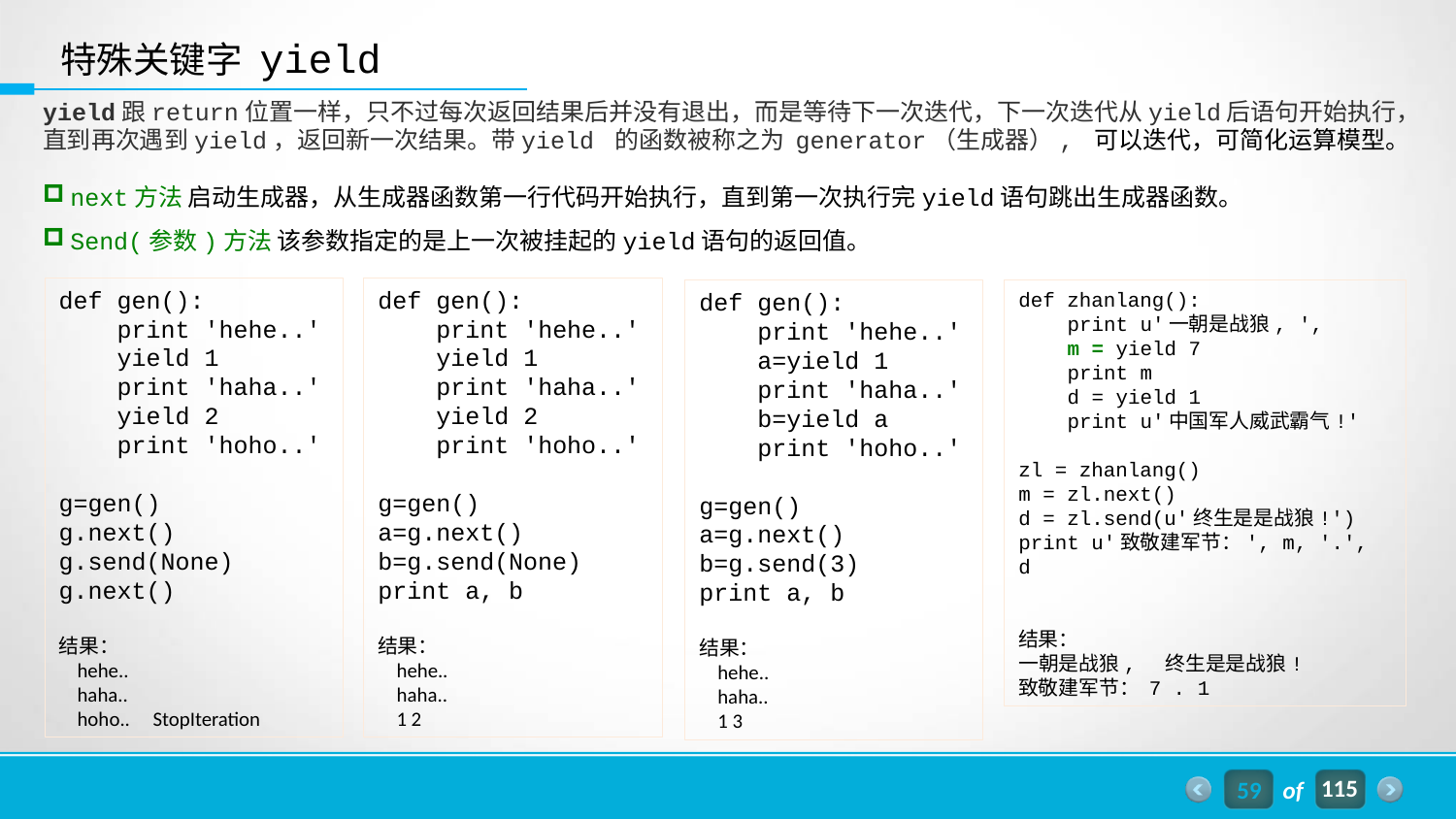

特殊关键字 yield

yield跟return位置一样，只不过每次返回结果后并没有退出，而是等待下一次迭代，下一次迭代从yield后语句开始执行，直到再次遇到yield，返回新一次结果。带yield 的函数被称之为 generator（生成器）, 可以迭代，可简化运算模型。

next方法 启动生成器，从生成器函数第一行代码开始执行，直到第一次执行完yield语句跳出生成器函数。
Send(参数)方法 该参数指定的是上一次被挂起的yield语句的返回值。
def gen():
    print 'hehe..'
    yield 1
    print 'haha..'
    yield 2
    print 'hoho..'

g=gen()
g.next()
g.send(None)
g.next()

结果：
    hehe..
    haha..
    hoho..     StopIteration
def gen():
    print 'hehe..'
    yield 1
    print 'haha..'
    yield 2
    print 'hoho..'

g=gen()
a=g.next()
b=g.send(None)
print a, b

结果：
    hehe..
    haha..
    1 2
def gen():
    print 'hehe..'
    a=yield 1
    print 'haha..'
    b=yield a
    print 'hoho..'

g=gen()
a=g.next()
b=g.send(3)
print a, b

结果：
    hehe..
    haha..
    1 3
def zhanlang():
    print u'一朝是战狼, ',
    m = yield 7
    print m
    d = yield 1
    print u'中国军人威武霸气!'

zl = zhanlang()
m = zl.next()
d = zl.send(u'终生是是战狼!')
print u'致敬建军节：', m, '.', d

结果：
一朝是战狼,  终生是是战狼!
致敬建军节： 7 . 1
59